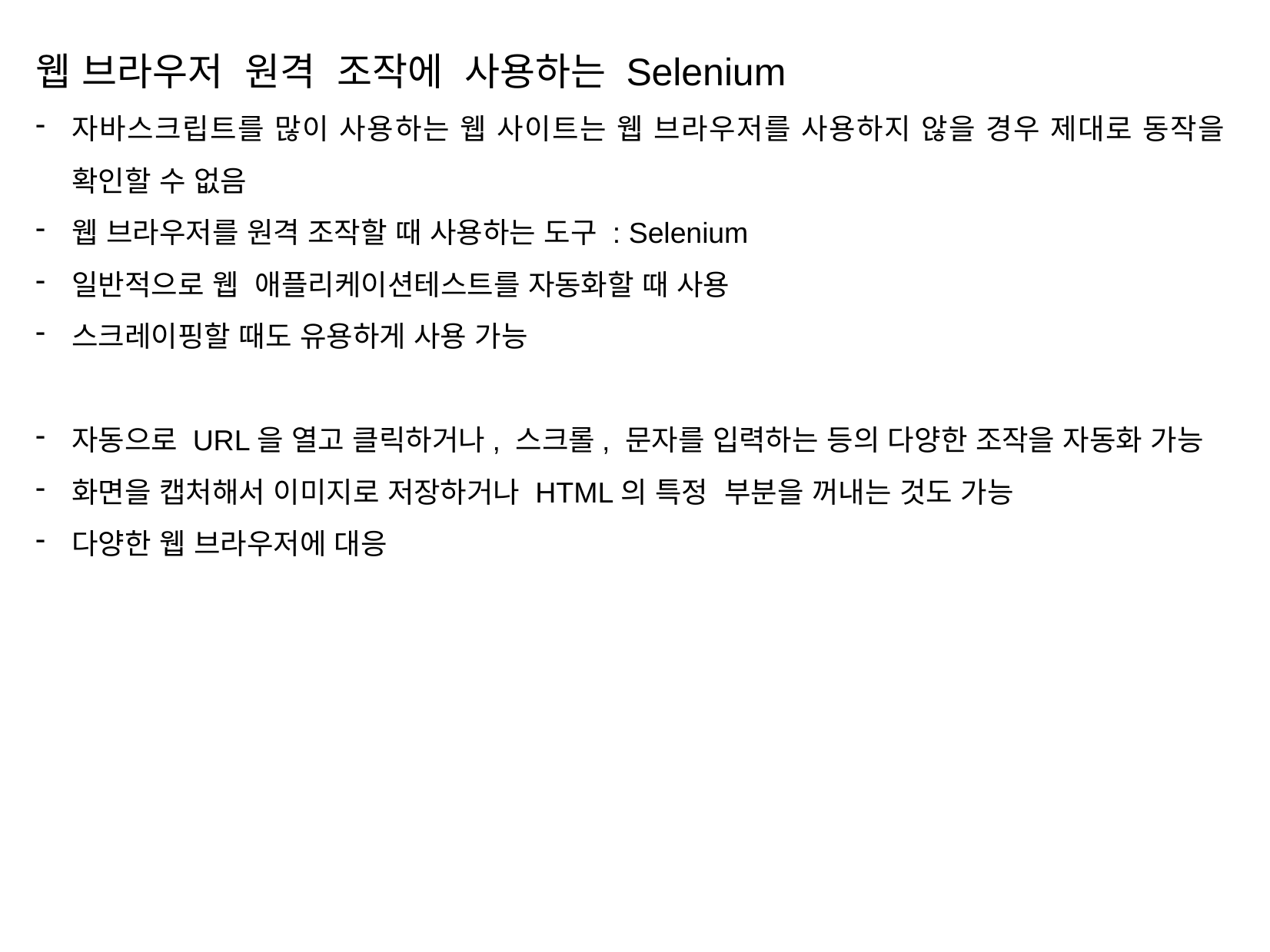

웹 브라우저  원격  조작에  사용하는 Selenium
자바스크립트를 많이 사용하는 웹 사이트는 웹 브라우저를 사용하지 않을 경우 제대로 동작을 확인할 수 없음
웹 브라우저를 원격 조작할 때 사용하는 도구 : Selenium
일반적으로 웹  애플리케이션테스트를 자동화할 때 사용
스크레이핑할 때도 유용하게 사용 가능

자동으로 URL을 열고 클릭하거나, 스크롤, 문자를 입력하는 등의 다양한 조작을 자동화 가능
화면을 캡처해서 이미지로 저장하거나 HTML의 특정  부분을 꺼내는 것도 가능
다양한 웹 브라우저에 대응